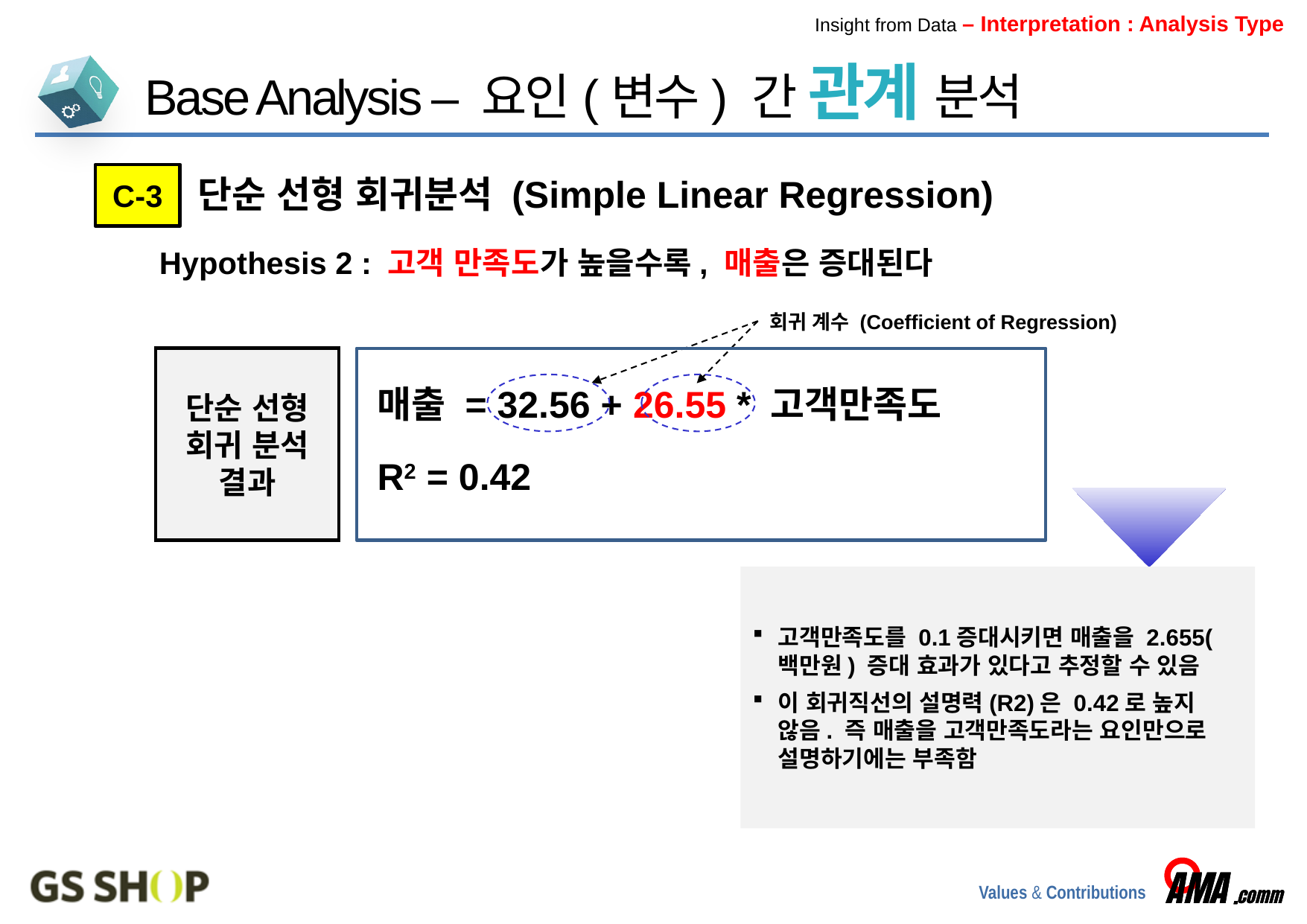

Insight from Data – Interpretation : Analysis Type
Base Analysis – 요인(변수) 간 관계 분석
C-3
단순 선형 회귀분석 (Simple Linear Regression)
Hypothesis 2 : 고객 만족도가 높을수록, 매출은 증대된다
회귀 계수 (Coefficient of Regression)
단순 선형
회귀 분석 결과

매출 = 32.56 + 26.55 * 고객만족도
R2 = 0.42

고객만족도를 0.1증대시키면 매출을 2.655(백만원) 증대 효과가 있다고 추정할 수 있음
이 회귀직선의 설명력(R2)은 0.42로 높지 않음. 즉 매출을 고객만족도라는 요인만으로 설명하기에는 부족함